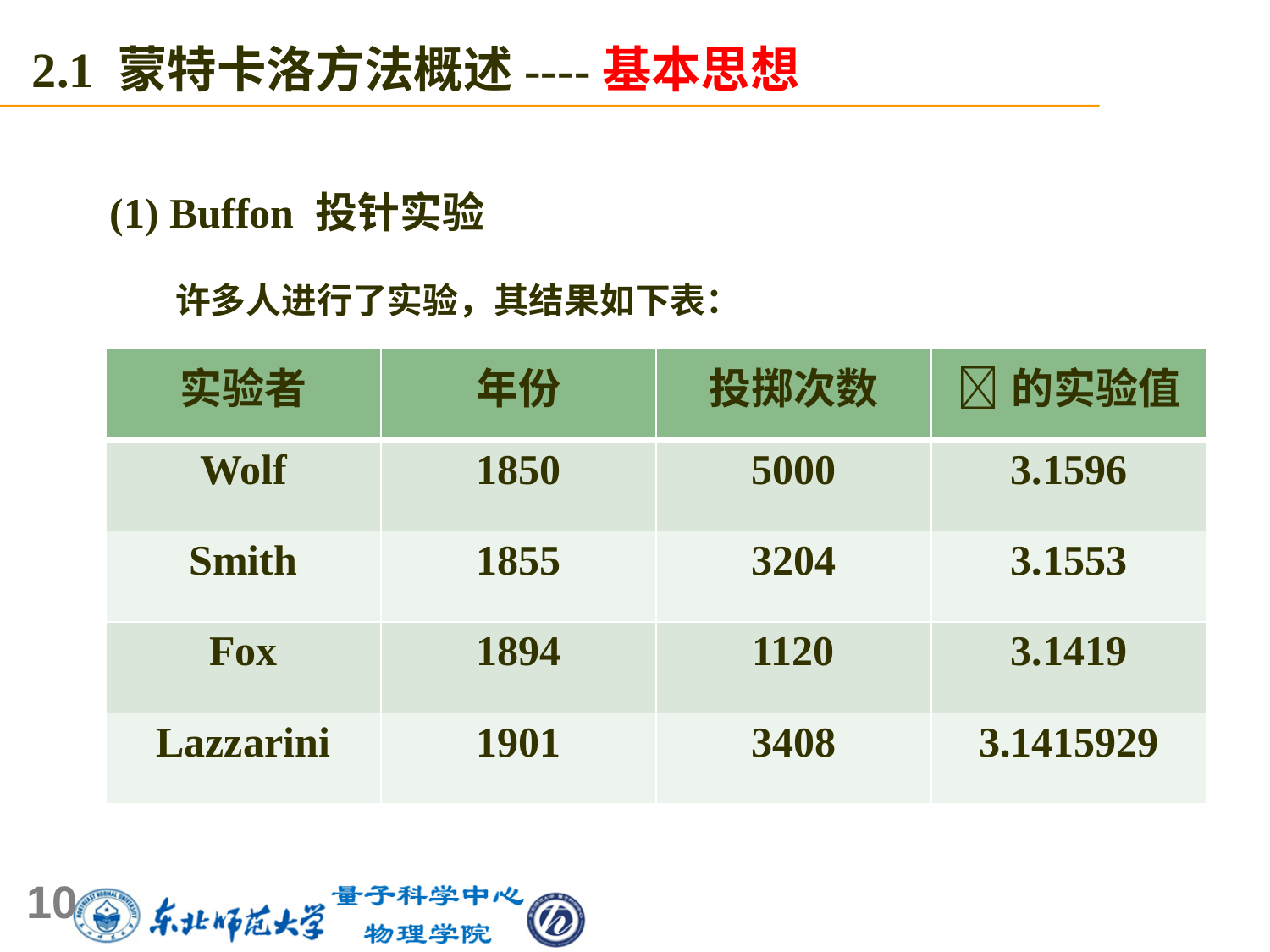

2.1 蒙特卡洛方法概述----基本思想

(1) Buffon 投针实验
许多人进行了实验，其结果如下表：
| 实验者 | 年份 | 投掷次数 | π的实验值 |
| --- | --- | --- | --- |
| Wolf | 1850 | 5000 | 3.1596 |
| Smith | 1855 | 3204 | 3.1553 |
| Fox | 1894 | 1120 | 3.1419 |
| Lazzarini | 1901 | 3408 | 3.1415929 |
10